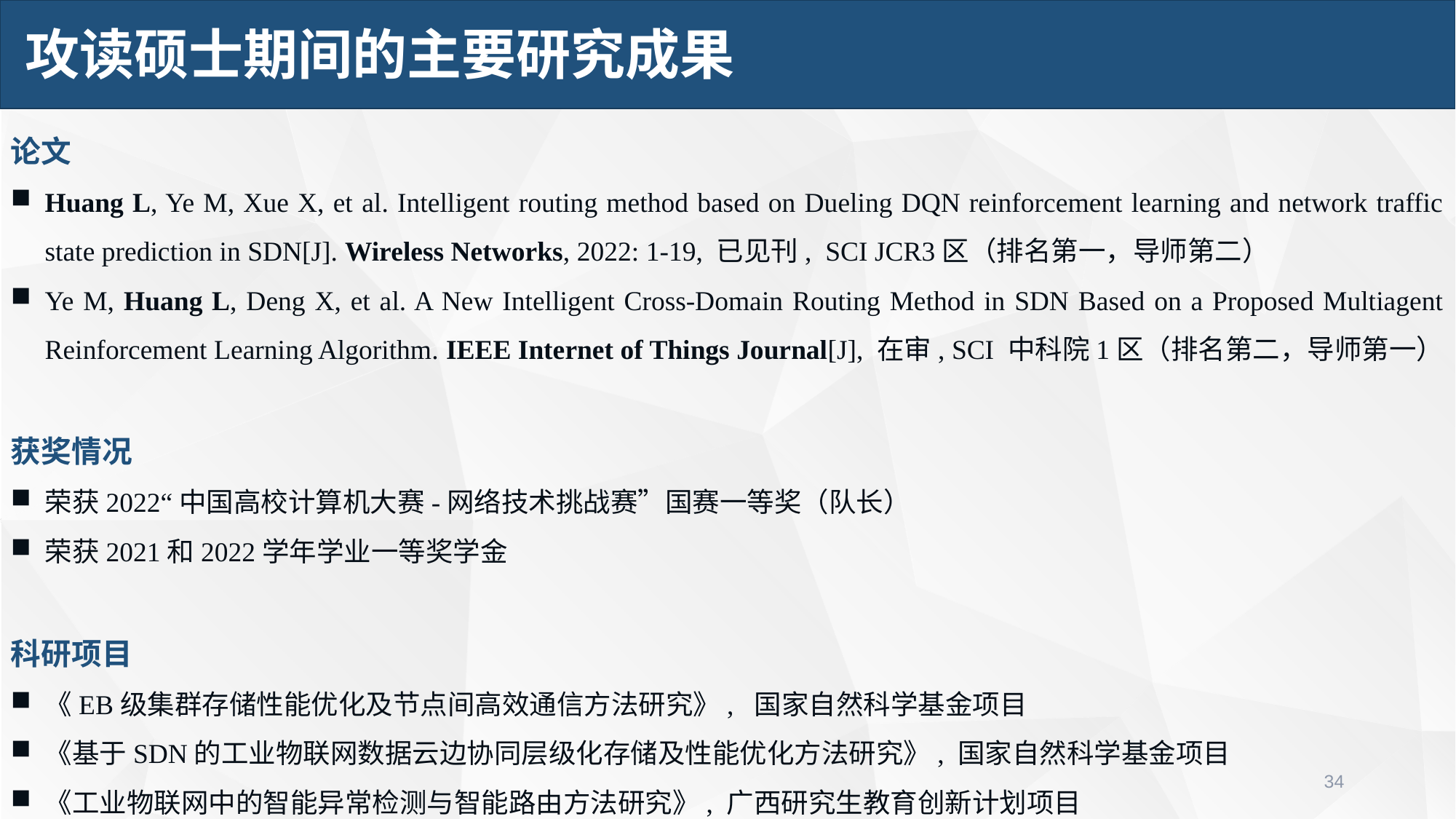

攻读硕士期间的主要研究成果
论文
Huang L, Ye M, Xue X, et al. Intelligent routing method based on Dueling DQN reinforcement learning and network traffic state prediction in SDN[J]. Wireless Networks, 2022: 1-19, 已见刊,  SCI JCR3区（排名第一，导师第二）
Ye M, Huang L, Deng X, et al. A New Intelligent Cross-Domain Routing Method in SDN Based on a Proposed Multiagent Reinforcement Learning Algorithm. IEEE Internet of Things Journal[J], 在审, SCI 中科院1区（排名第二，导师第一）

获奖情况
荣获2022“中国高校计算机大赛-网络技术挑战赛”国赛一等奖（队长）
荣获2021和2022学年学业一等奖学金

科研项目
《EB级集群存储性能优化及节点间高效通信方法研究》,  国家自然科学基金项目
《基于SDN的工业物联网数据云边协同层级化存储及性能优化方法研究》, 国家自然科学基金项目
《工业物联网中的智能异常检测与智能路由方法研究》, 广西研究生教育创新计划项目

34